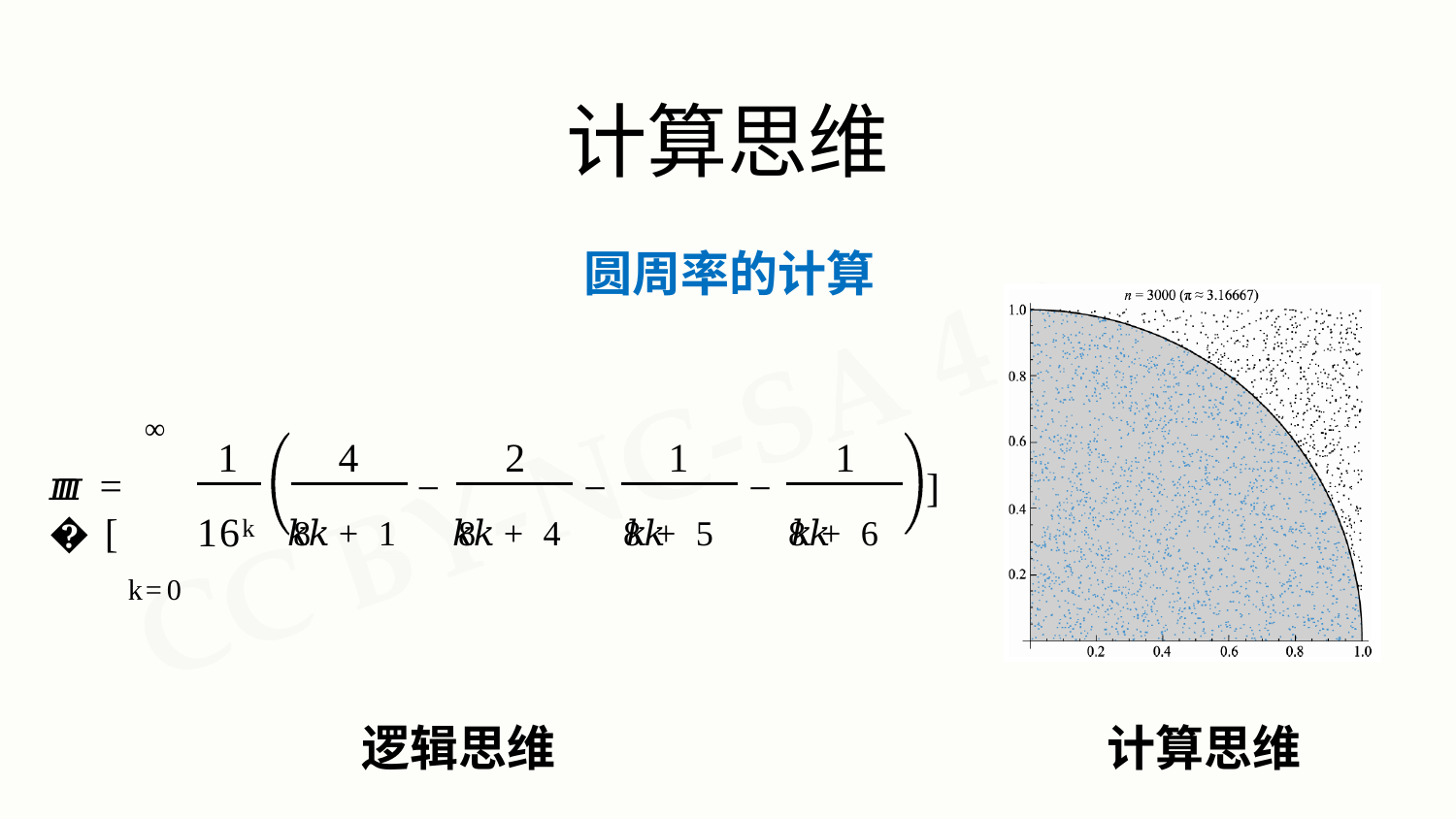

# 计算思维
圆周率的计算

∞
𝜋𝜋 = �[
k=0
1
4	2
1	1

−	−	−
]

16k	8𝑘𝑘 + 1	8𝑘𝑘 + 4	8𝑘𝑘 + 5	8𝑘𝑘 + 6
逻辑思维
计算思维